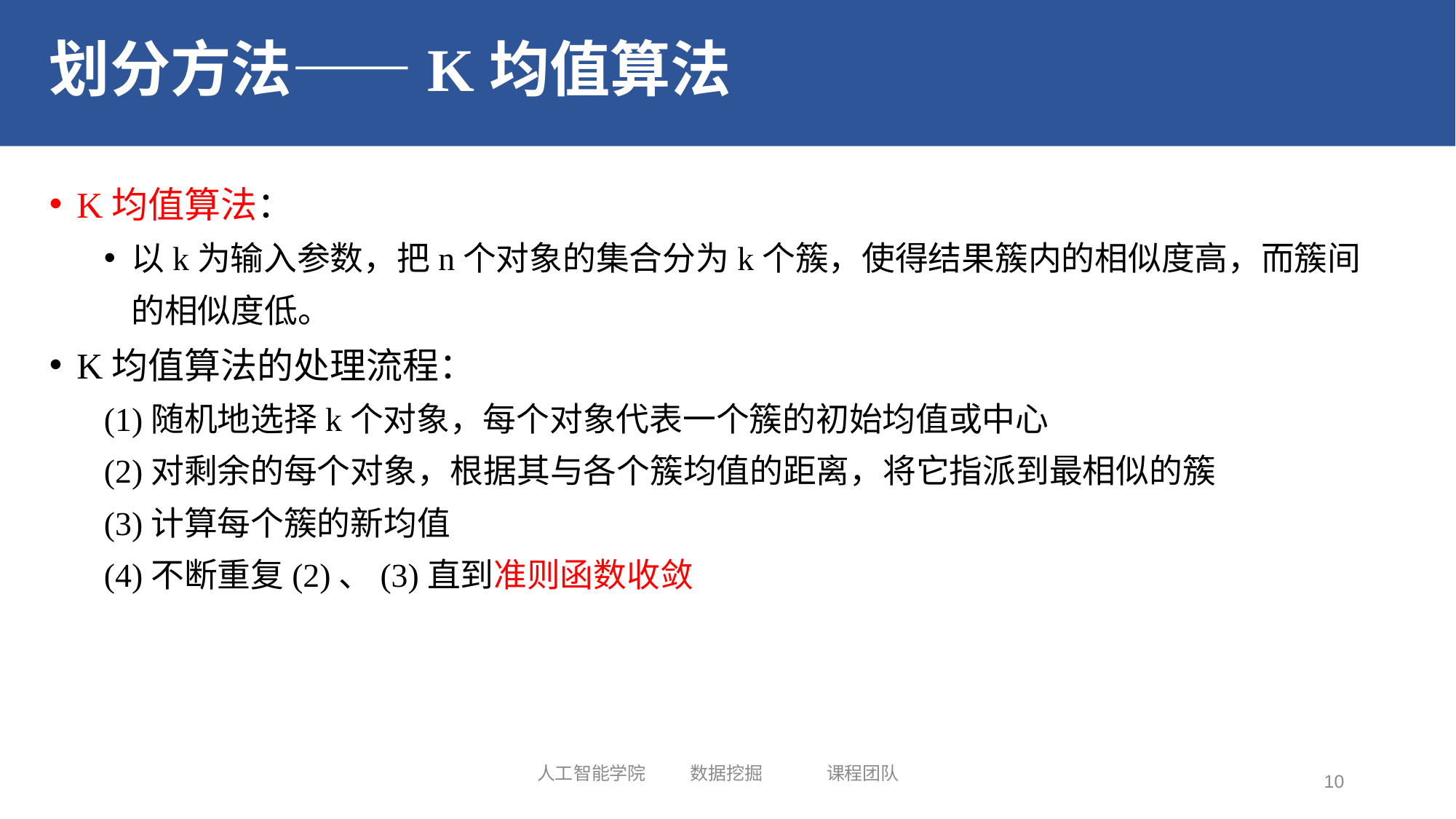

# 划分方法——K均值算法
K均值算法：
以k为输入参数，把n个对象的集合分为k个簇，使得结果簇内的相似度高，而簇间的相似度低。
K均值算法的处理流程：
(1)随机地选择k个对象，每个对象代表一个簇的初始均值或中心
(2)对剩余的每个对象，根据其与各个簇均值的距离，将它指派到最相似的簇
(3)计算每个簇的新均值
(4)不断重复(2)、(3)直到准则函数收敛
人工智能学院           数据挖掘                课程团队
10